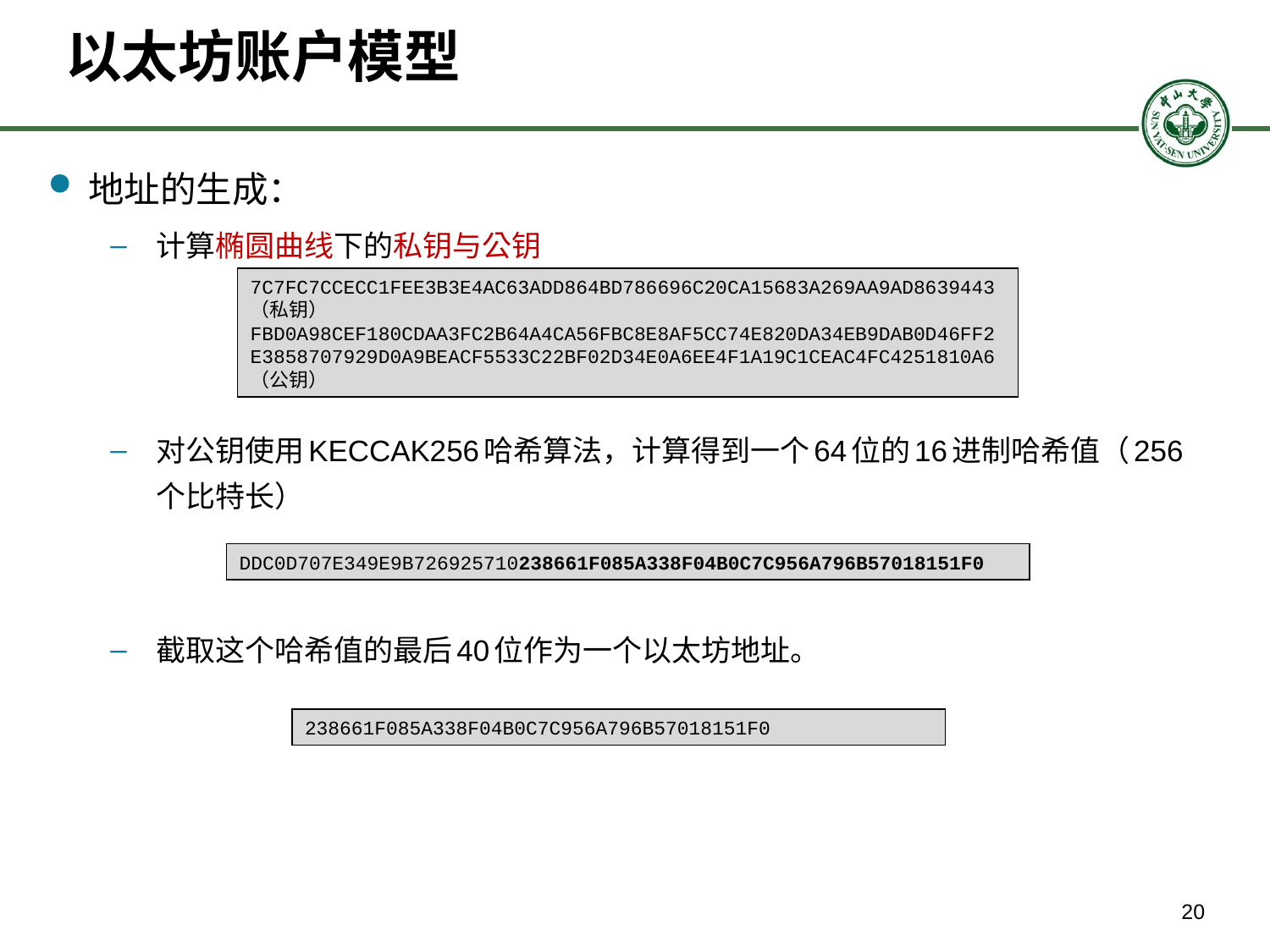

# 以太坊账户模型
地址的生成：
计算椭圆曲线下的私钥与公钥

对公钥使用KECCAK256哈希算法，计算得到一个64位的16进制哈希值（256个比特长）

截取这个哈希值的最后40位作为一个以太坊地址。
7C7FC7CCECC1FEE3B3E4AC63ADD864BD786696C20CA15683A269AA9AD8639443（私钥）
FBD0A98CEF180CDAA3FC2B64A4CA56FBC8E8AF5CC74E820DA34EB9DAB0D46FF2E3858707929D0A9BEACF5533C22BF02D34E0A6EE4F1A19C1CEAC4FC4251810A6（公钥）
DDC0D707E349E9B726925710238661F085A338F04B0C7C956A796B57018151F0
238661F085A338F04B0C7C956A796B57018151F0